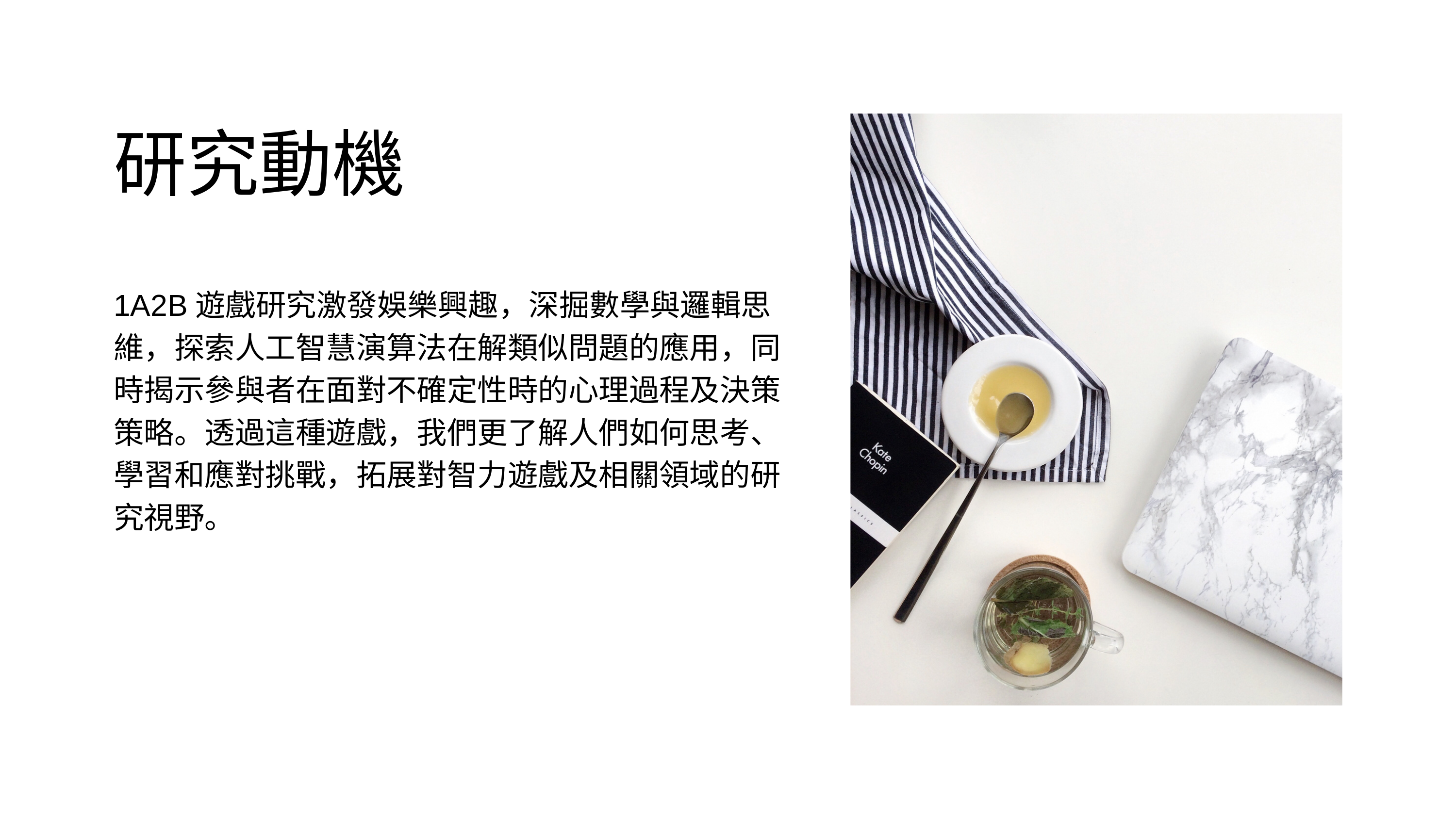

研究動機

1A2B遊戲研究激發娛樂興趣，深掘數學與邏輯思維，探索人工智慧演算法在解類似問題的應用，同時揭示參與者在面對不確定性時的心理過程及決策策略。透過這種遊戲，我們更了解人們如何思考、學習和應對挑戰，拓展對智力遊戲及相關領域的研究視野。